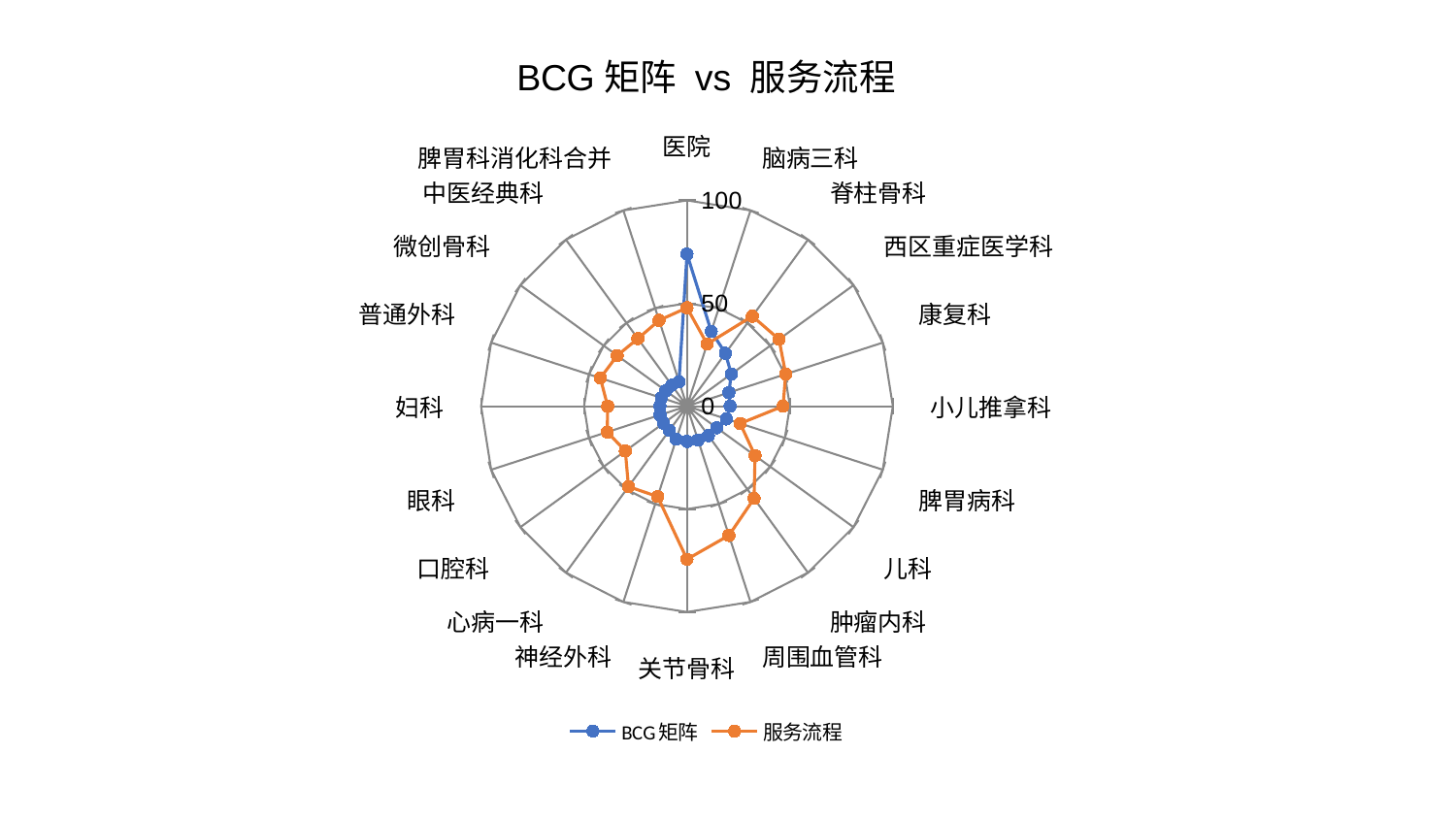

### Chart: BCG矩阵 vs 服务流程

| Category | BCG矩阵 | 服务流程 |
|---|---|---|
| 医院 | 73.91167455659351 | 47.85309301291722 |
| 脑病三科 | 38.200624603567725 | 31.756391227794506 |
| 脊柱骨科 | 31.81446255757083 | 54.07373015200177 |
| 西区重症医学科 | 26.61449357850511 | 55.28577247042181 |
| 康复科 | 21.436446743294795 | 50.456790969489695 |
| 小儿推拿科 | 20.9905178210979 | 46.669217669428775 |
| 脾胃病科 | 20.159615360103437 | 27.2199494867969 |
| 儿科 | 17.848290726079057 | 40.89006403555764 |
| 肿瘤内科 | 17.682074187757188 | 55.46310507726069 |
| 周围血管科 | 17.334239053465673 | 66.01436668183749 |
| 关节骨科 | 17.12059571239579 | 74.36460579821954 |
| 神经外科 | 16.86165557078275 | 46.17014360998819 |
| 心病一科 | 14.546639907994628 | 48.3440775661239 |
| 口腔科 | 14.06762589050694 | 37.00199897418038 |
| 眼科 | 13.761572113852317 | 40.71271662008333 |
| 妇科 | 13.156249438531999 | 38.51721493932138 |
| 普通外科 | 13.111619555397501 | 44.24788964916701 |
| 微创骨科 | 12.732791772193693 | 41.90539612993173 |
| 中医经典科 | 12.629067421584137 | 40.58167759138693 |
| 脾胃科消化科合并 | 12.54887935149368 | 43.86608034082789 |
82